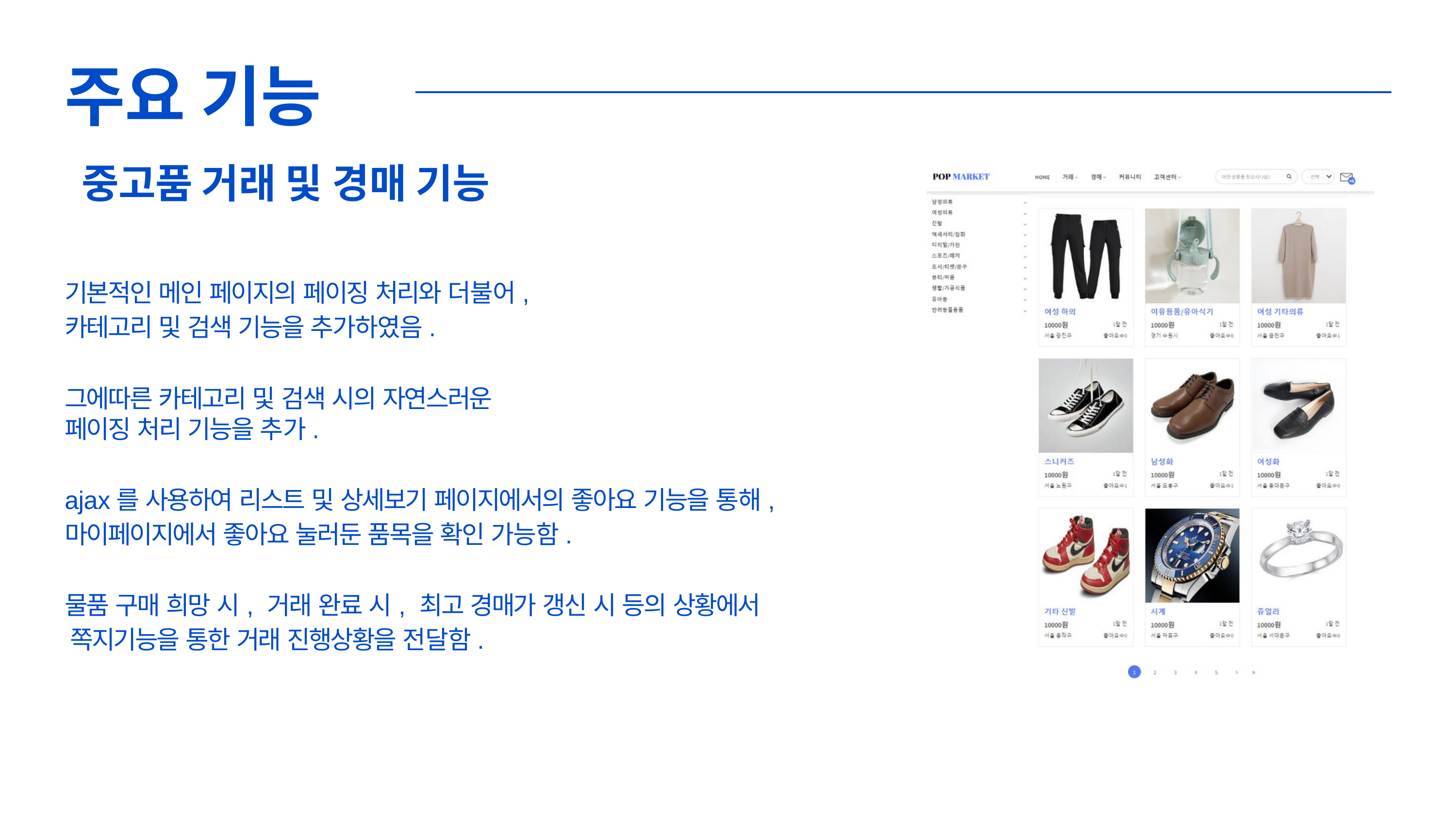

# 주요 기능

중고품 거래 및 경매 기능

기본적인 메인 페이지의 페이징 처리와 더불어,  카테고리 및 검색 기능을 추가하였음.

그에따른 카테고리 및 검색 시의 자연스러운 페이징 처리 기능을 추가.

ajax를 사용하여 리스트 및 상세보기 페이지에서의 좋아요 기능을 통해,  마이페이지에서 좋아요 눌러둔 품목을 확인 가능함.

물품 구매 희망 시, 거래 완료 시, 최고 경매가 갱신 시 등의 상황에서  쪽지기능을 통한 거래 진행상황을 전달함.